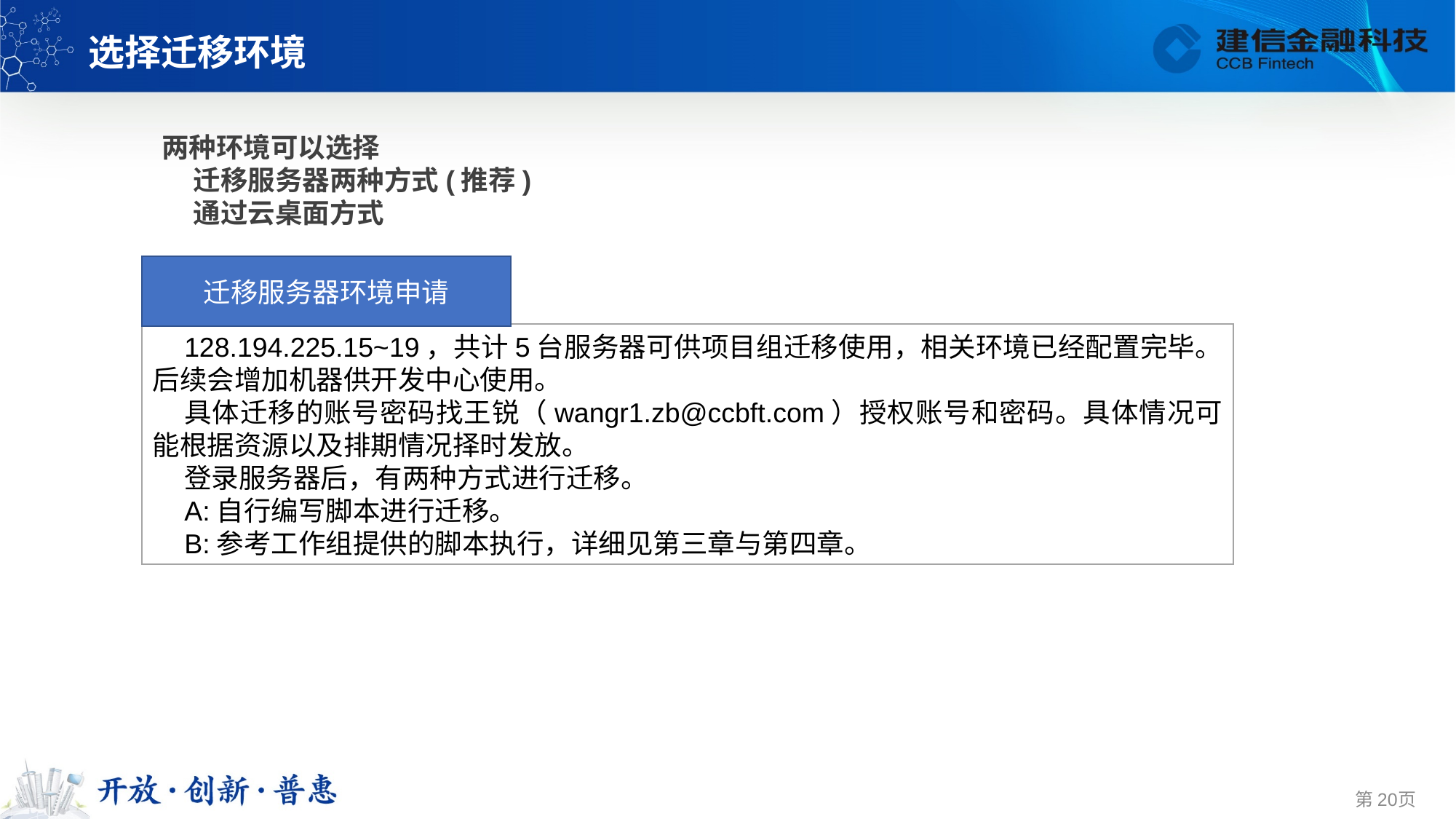

选择迁移环境
两种环境可以选择
迁移服务器两种方式(推荐)
通过云桌面方式
迁移服务器环境申请
128.194.225.15~19，共计5台服务器可供项目组迁移使用，相关环境已经配置完毕。后续会增加机器供开发中心使用。
具体迁移的账号密码找王锐（wangr1.zb@ccbft.com）授权账号和密码。具体情况可能根据资源以及排期情况择时发放。
登录服务器后，有两种方式进行迁移。
A:自行编写脚本进行迁移。
B:参考工作组提供的脚本执行，详细见第三章与第四章。